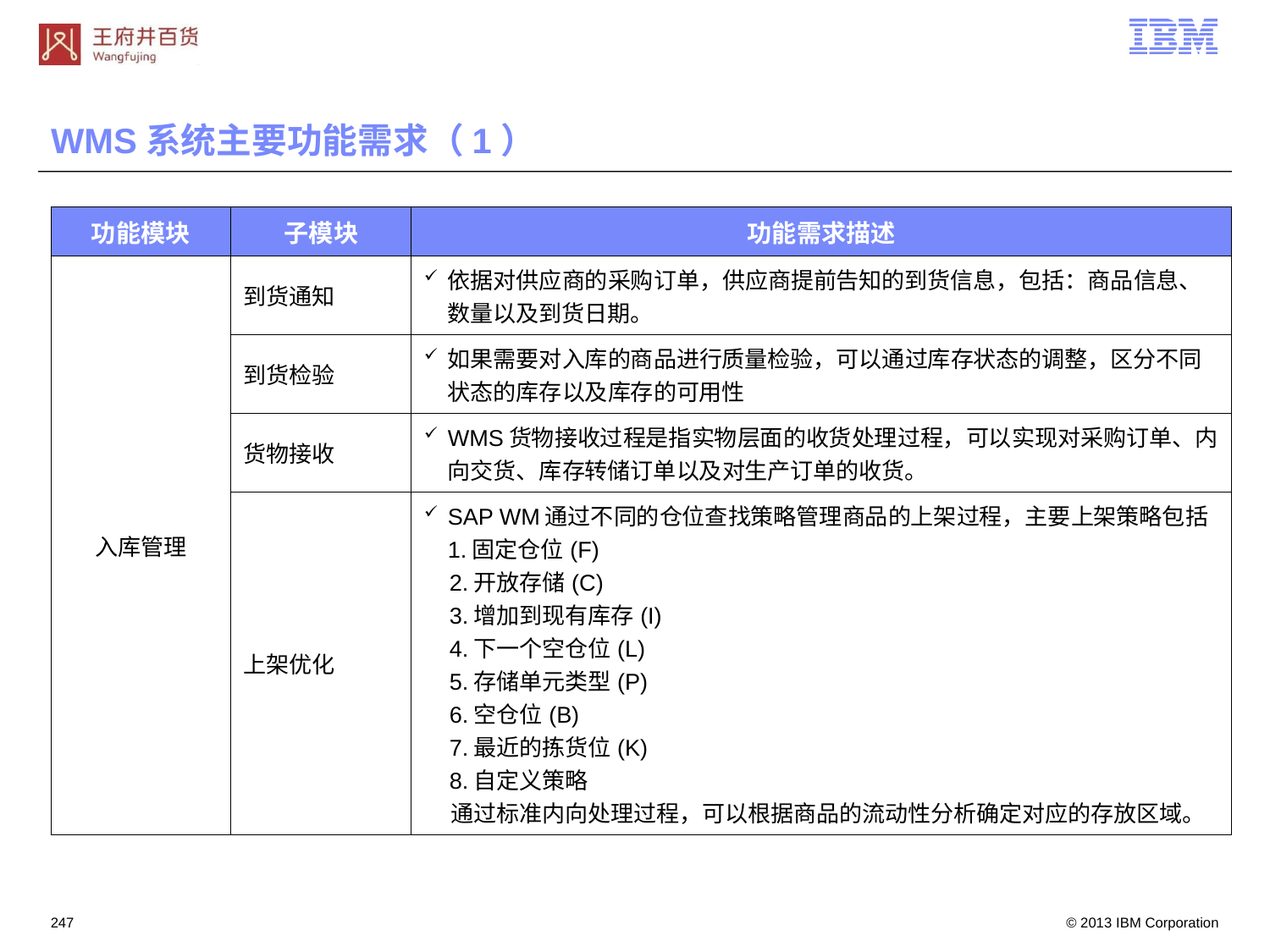

# WMS系统主要功能需求（1）
| 功能模块 | 子模块 | 功能需求描述 |
| --- | --- | --- |
| 入库管理 | 到货通知 | 依据对供应商的采购订单，供应商提前告知的到货信息，包括：商品信息、数量以及到货日期。 |
|  | 到货检验 | 如果需要对入库的商品进行质量检验，可以通过库存状态的调整，区分不同状态的库存以及库存的可用性 |
|  | 货物接收 | WMS货物接收过程是指实物层面的收货处理过程，可以实现对采购订单、内向交货、库存转储订单以及对生产订单的收货。 |
|  | 上架优化 | SAP WM通过不同的仓位查找策略管理商品的上架过程，主要上架策略包括1.固定仓位(F) 2.开放存储(C) 3.增加到现有库存(I) 4.下一个空仓位(L) 5.存储单元类型(P) 6.空仓位(B) 7.最近的拣货位(K) 8.自定义策略 通过标准内向处理过程，可以根据商品的流动性分析确定对应的存放区域。 |
247